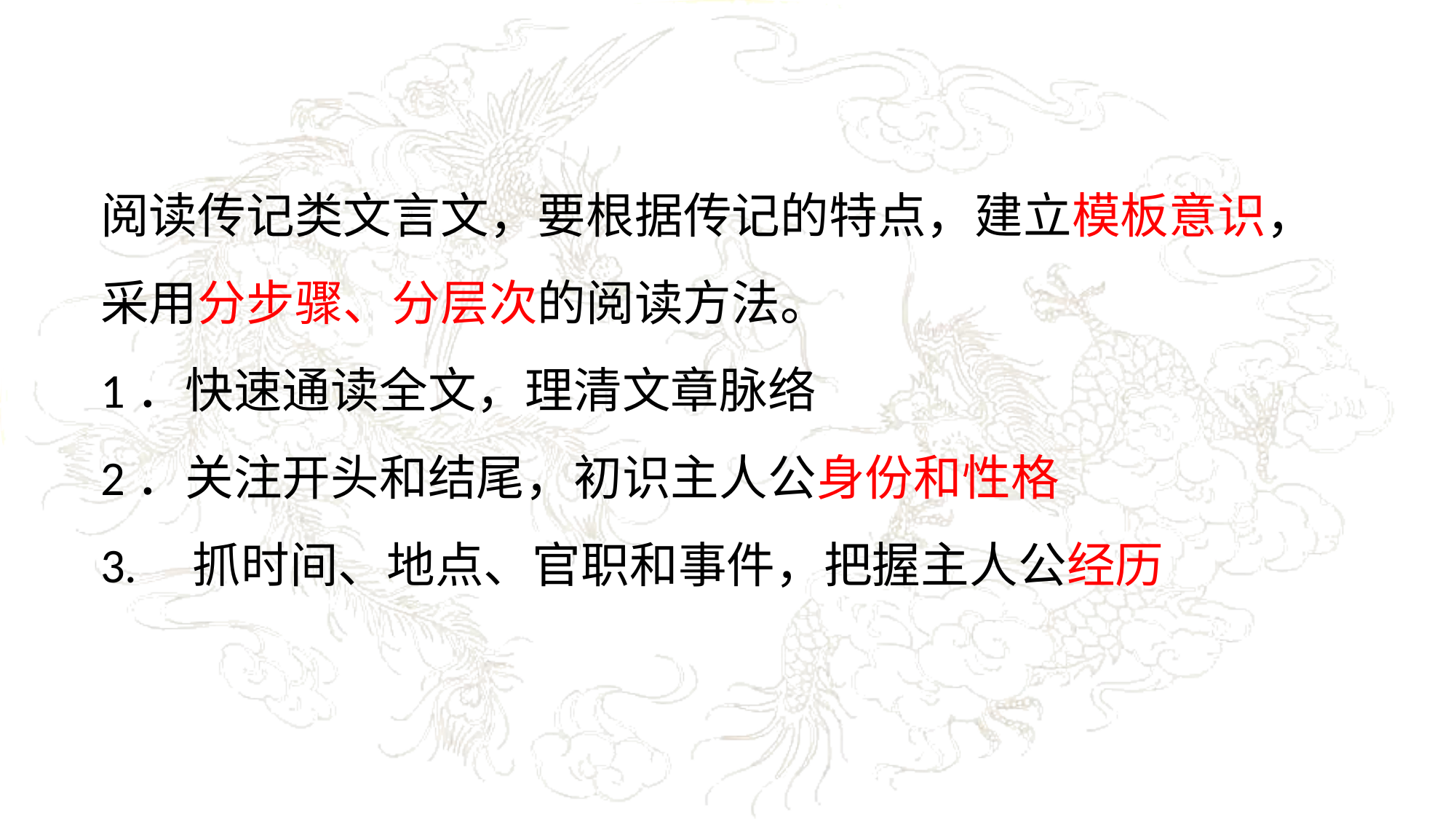

阅读传记类文言文，要根据传记的特点，建立模板意识，采用分步骤、分层次的阅读方法。
1．快速通读全文，理清文章脉络
2．关注开头和结尾，初识主人公身份和性格
3.    抓时间、地点、官职和事件，把握主人公经历